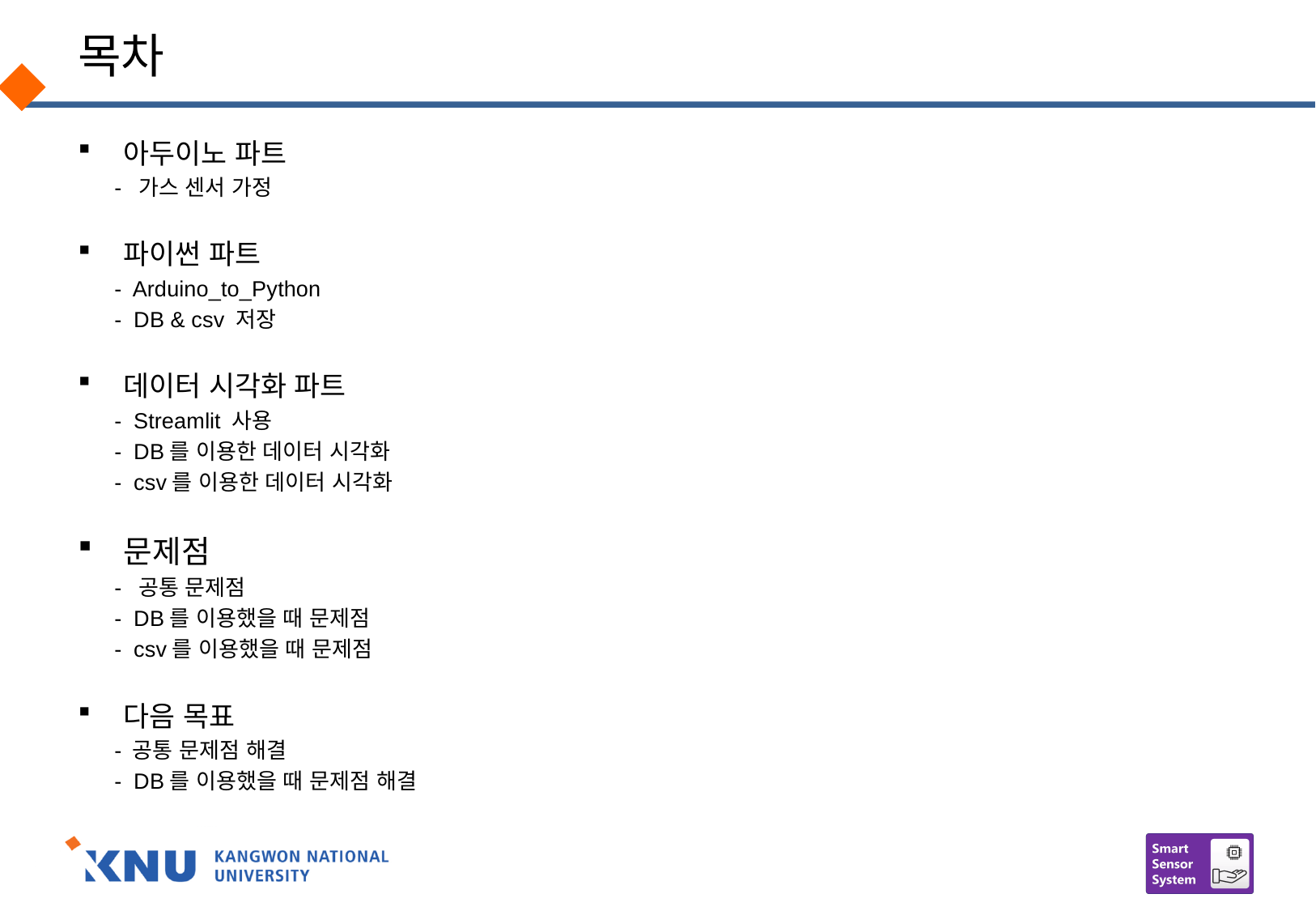

# 목차
아두이노 파트
      -  가스 센서 가정

파이썬 파트
      -  Arduino_to_Python
      -  DB & csv 저장

데이터 시각화 파트
      -  Streamlit 사용
      -  DB를 이용한 데이터 시각화
      -  csv를 이용한 데이터 시각화

문제점
      -  공통 문제점
      -  DB를 이용했을 때 문제점
      -  csv를 이용했을 때 문제점

다음 목표
      - 공통 문제점 해결
      -  DB를 이용했을 때 문제점 해결